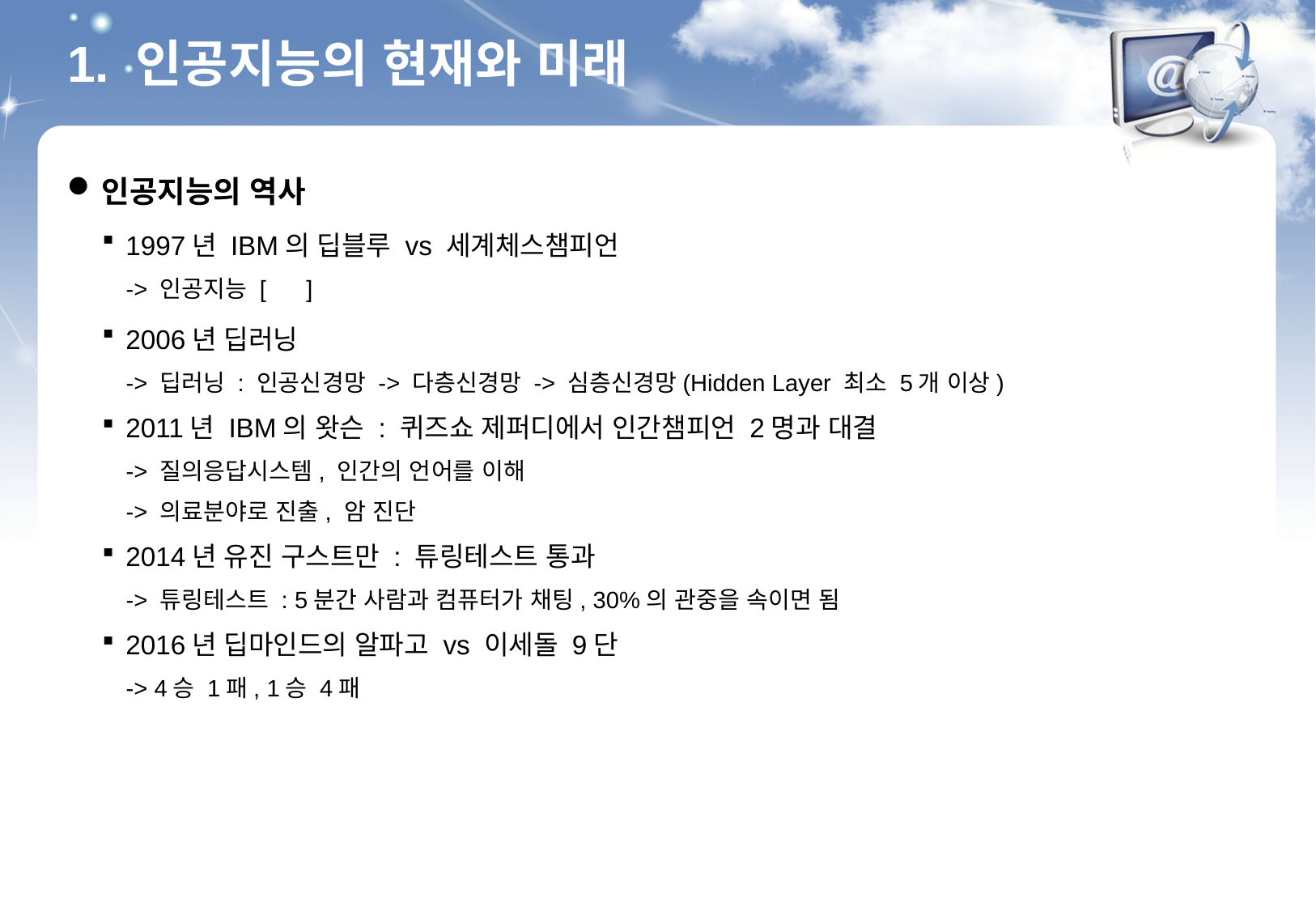

1. 인공지능의 현재와 미래
인공지능의 역사
1997년 IBM의 딥블루 vs 세계체스챔피언
-> 인공지능 [      ]
2006년 딥러닝
-> 딥러닝 : 인공신경망 -> 다층신경망 -> 심층신경망(Hidden Layer 최소 5개 이상)
2011년 IBM의 왓슨 : 퀴즈쇼 제퍼디에서 인간챔피언 2명과 대결
-> 질의응답시스템, 인간의 언어를 이해
-> 의료분야로 진출, 암 진단
2014년 유진 구스트만 : 튜링테스트 통과
-> 튜링테스트 : 5분간 사람과 컴퓨터가 채팅, 30%의 관중을 속이면 됨
2016년 딥마인드의 알파고 vs 이세돌 9단
-> 4승 1패, 1승 4패